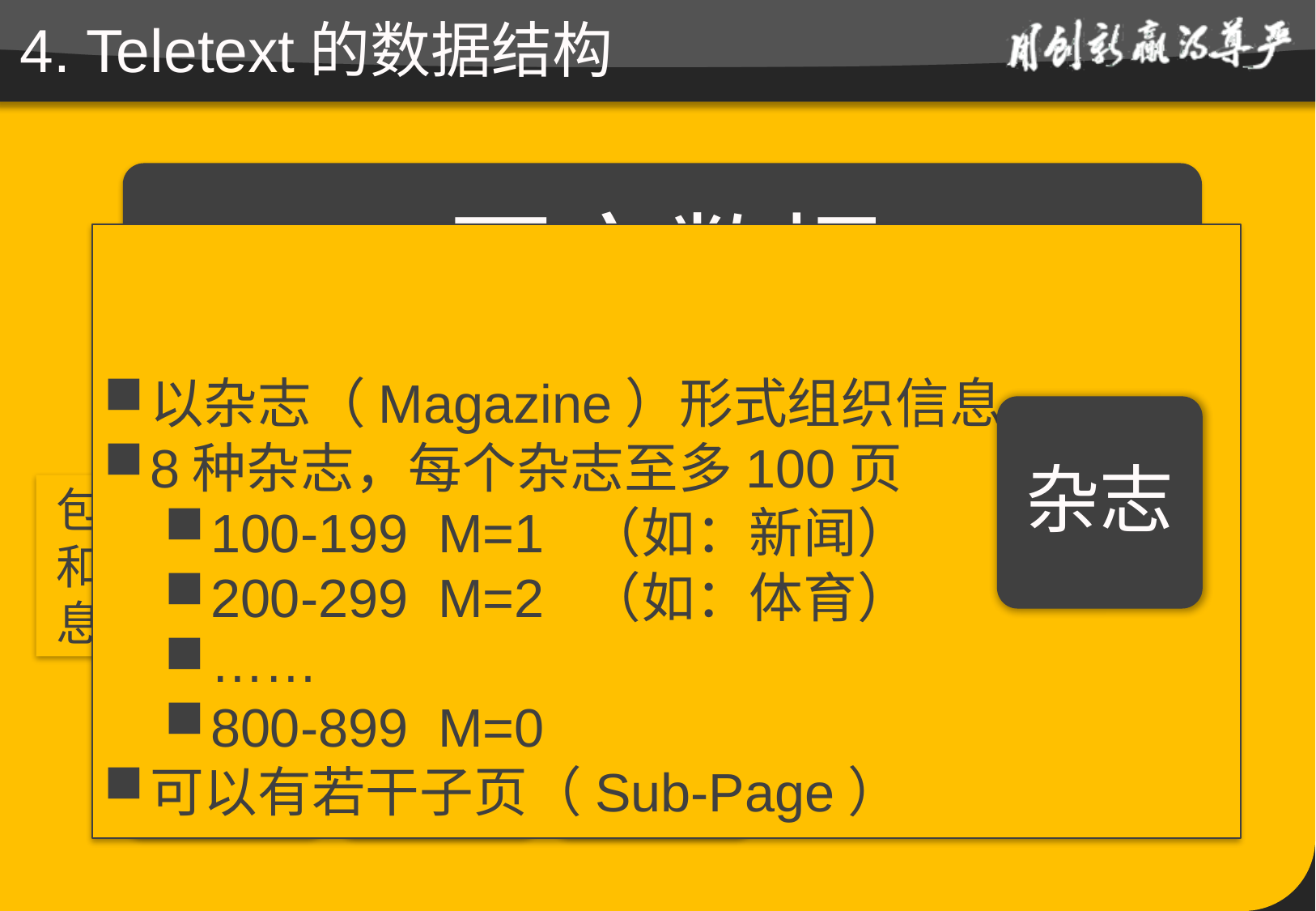

# 4. Teletext的数据结构
图文数据
数据包
45字节
页头
普通行
拓展
页
杂志

以杂志（Magazine）形式组织信息
8种杂志，每个杂志至多100页
100-199  M=1  （如：新闻）
200-299  M=2  （如：体育）
……
800-899  M=0
可以有若干子页（Sub-Page）

数据包
45字节

页

杂志
40 Byte(625行电视信号)对应一行的40个显示字符。包地址对应行的垂直位置
不直接显示、用以增强性能
包含页号和控制信息、时间
每一页对应一个屏幕的图文信息，每页图文最多显示包含25行，每行至多有40个字母、数字或图形符号，而且也有字符颜色、闪烁、倍高等属性控制